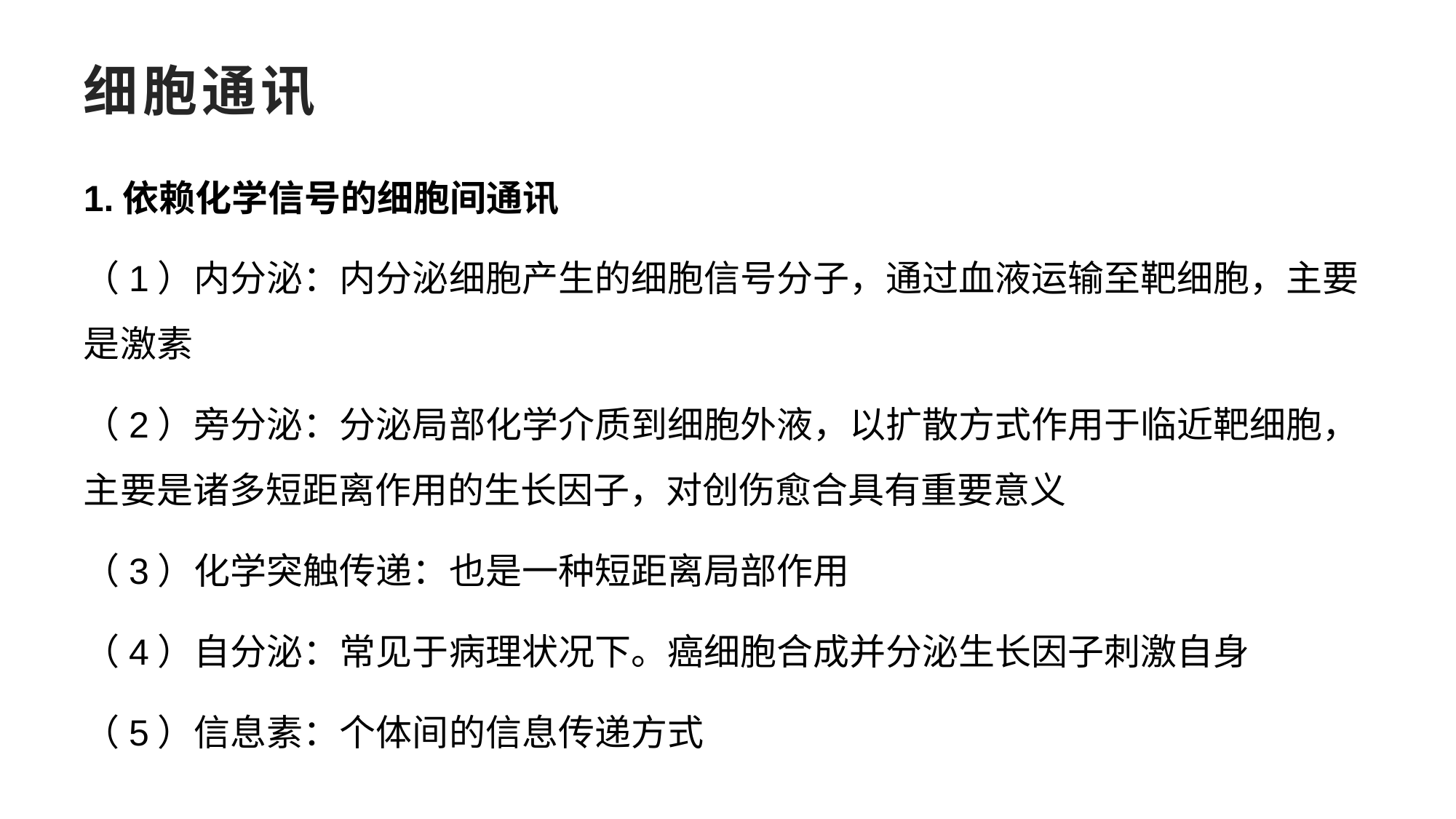

# 细胞通讯
1.依赖化学信号的细胞间通讯
（1）内分泌：内分泌细胞产生的细胞信号分子，通过血液运输至靶细胞，主要是激素
（2）旁分泌：分泌局部化学介质到细胞外液，以扩散方式作用于临近靶细胞，主要是诸多短距离作用的生长因子，对创伤愈合具有重要意义
（3）化学突触传递：也是一种短距离局部作用
（4）自分泌：常见于病理状况下。癌细胞合成并分泌生长因子刺激自身
（5）信息素：个体间的信息传递方式